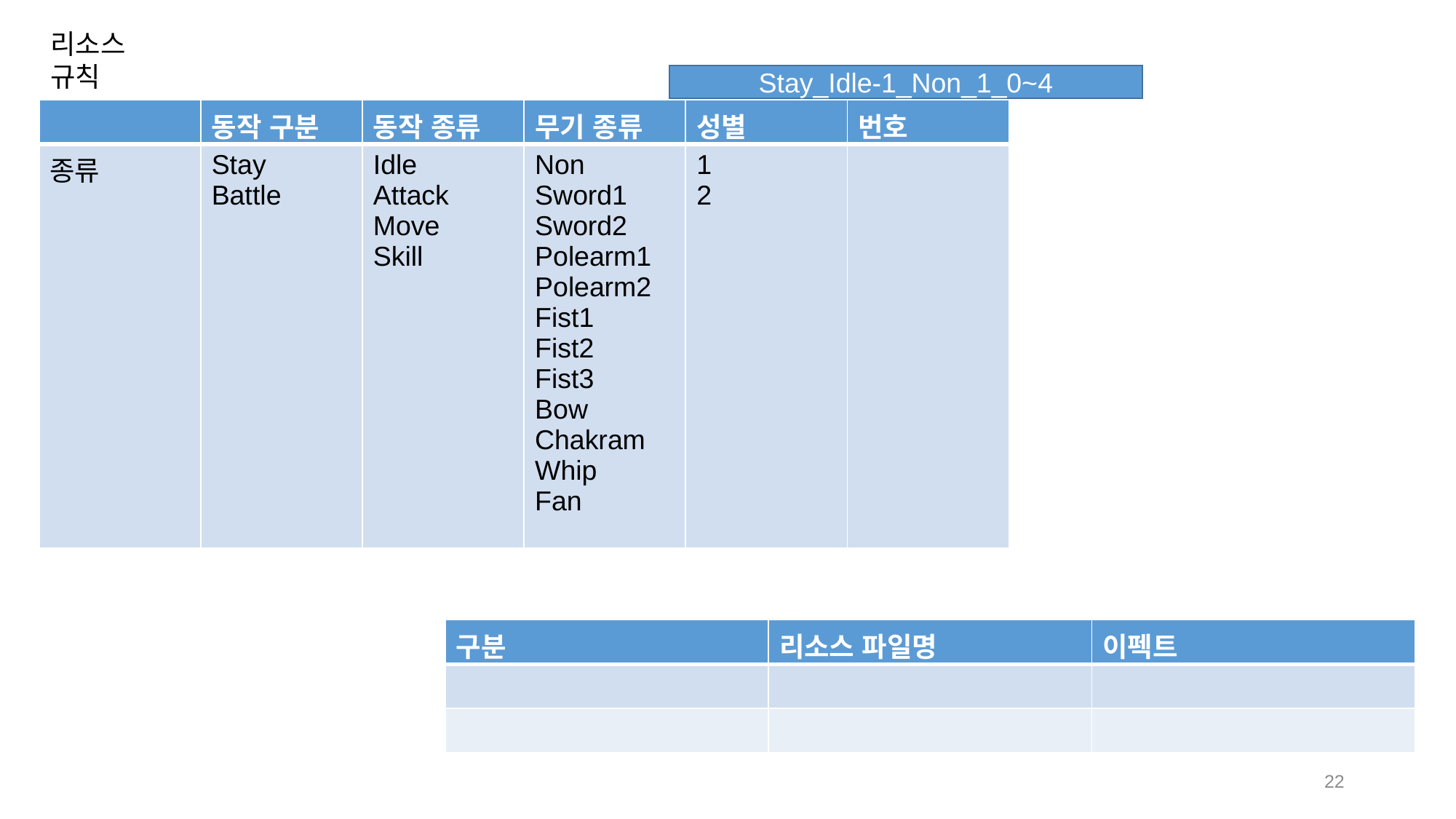

리소스
규칙
Stay_Idle-1_Non_1_0~4
|  | 동작 구분 | 동작 종류 | 무기 종류 | 성별 | 번호 |
| --- | --- | --- | --- | --- | --- |
| 종류 | Stay Battle | Idle Attack Move Skill | Non Sword1 Sword2 Polearm1 Polearm2 Fist1 Fist2 Fist3 Bow Chakram Whip Fan | 1 2 |  |
| 구분 | 리소스 파일명 | 이펙트 |
| --- | --- | --- |
|  |  |  |
|  |  |  |
22